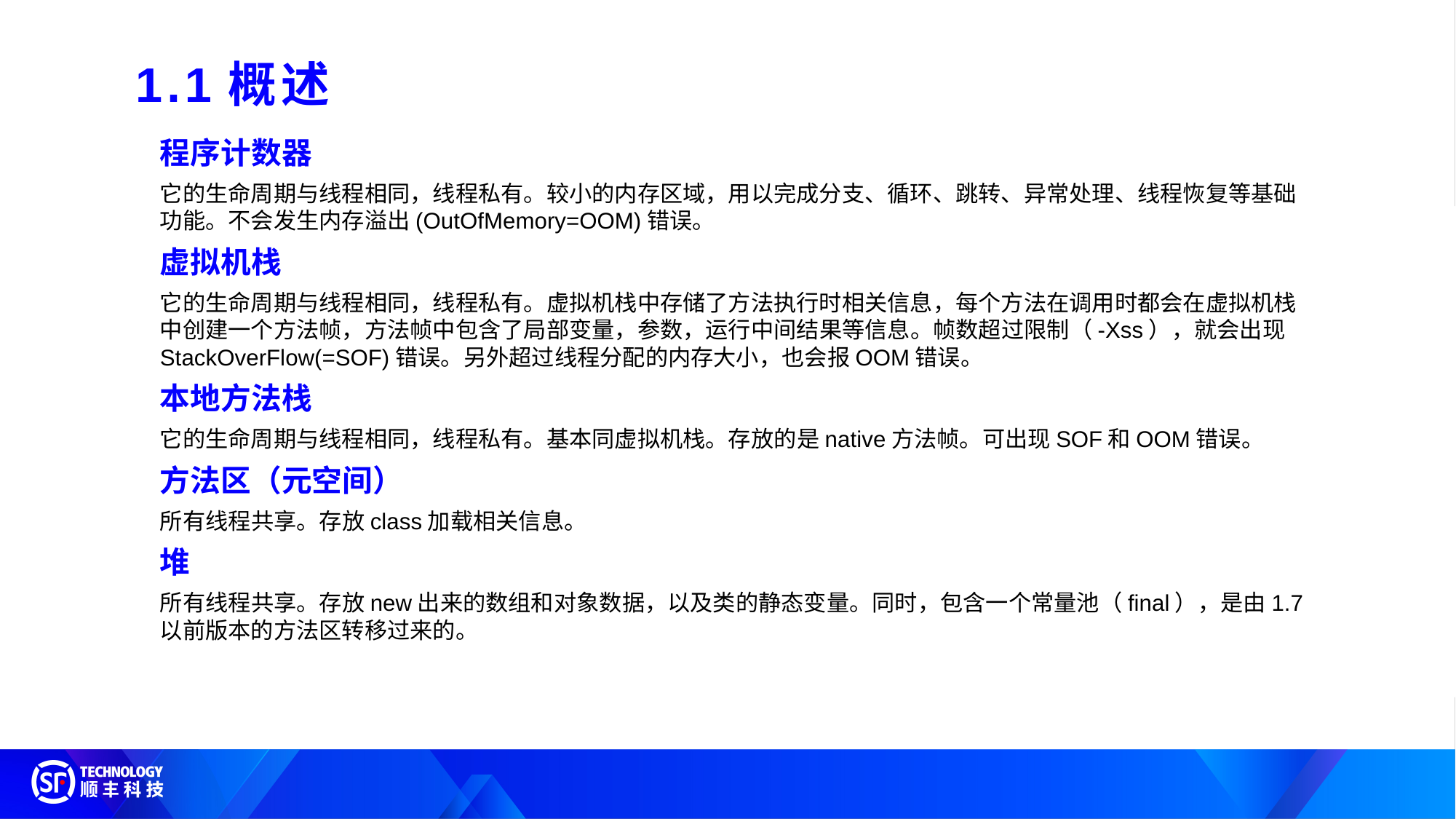

1.1概述

程序计数器
它的生命周期与线程相同，线程私有。较小的内存区域，用以完成分支、循环、跳转、异常处理、线程恢复等基础功能。不会发生内存溢出(OutOfMemory=OOM)错误。
虚拟机栈
它的生命周期与线程相同，线程私有。虚拟机栈中存储了方法执行时相关信息，每个方法在调用时都会在虚拟机栈中创建一个方法帧，方法帧中包含了局部变量，参数，运行中间结果等信息。帧数超过限制（-Xss），就会出现StackOverFlow(=SOF)错误。另外超过线程分配的内存大小，也会报OOM错误。
本地方法栈
它的生命周期与线程相同，线程私有。基本同虚拟机栈。存放的是native方法帧。可出现SOF和OOM错误。
方法区（元空间）
所有线程共享。存放class加载相关信息。
堆
所有线程共享。存放new出来的数组和对象数据，以及类的静态变量。同时，包含一个常量池（final），是由1.7以前版本的方法区转移过来的。